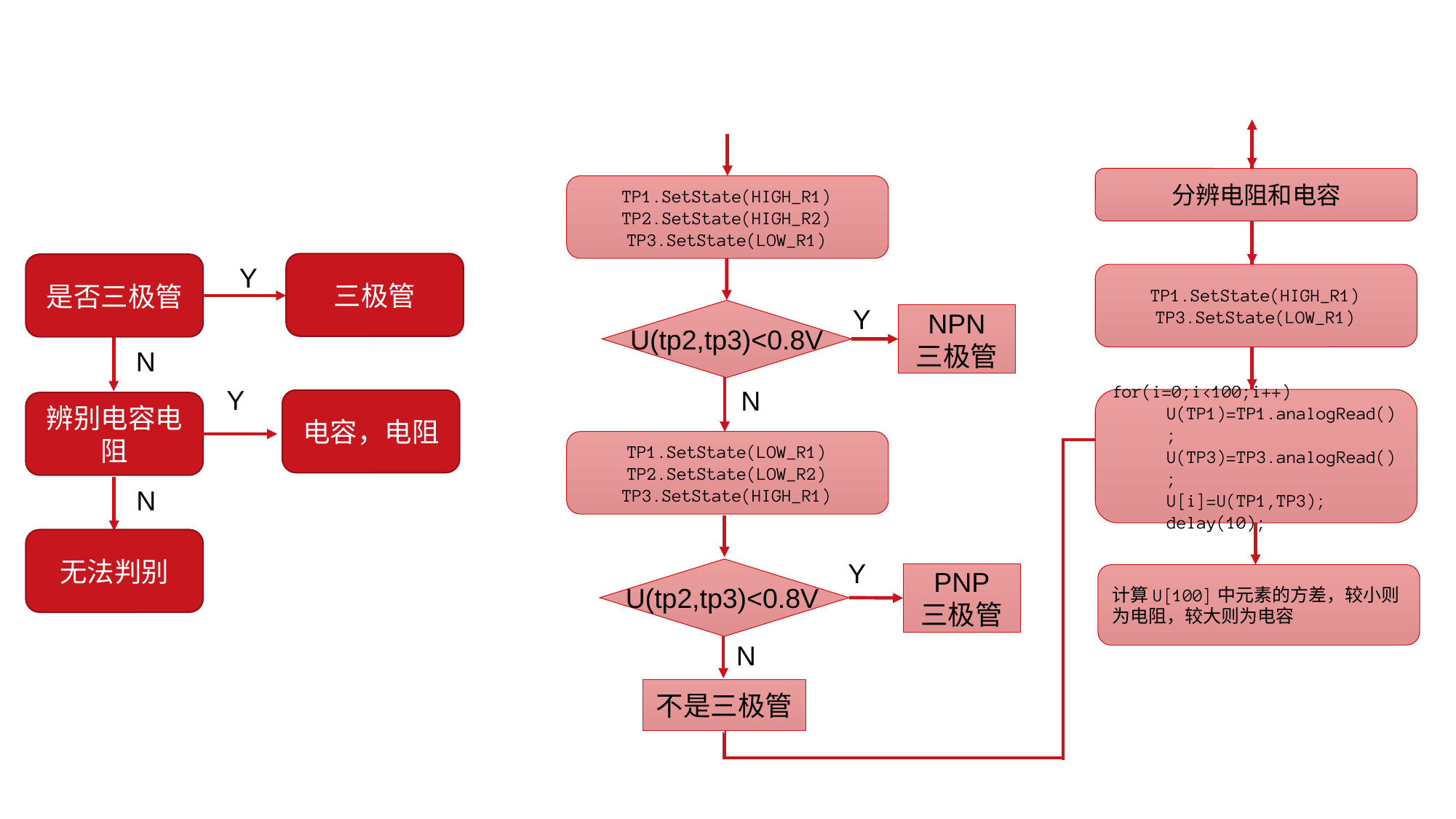

分辨电阻和电容
TP1.SetState(HIGH_R1) TP2.SetState(HIGH_R2) TP3.SetState(LOW_R1)
三极管
是否三极管
Y
TP1.SetState(HIGH_R1) TP3.SetState(LOW_R1)
U(tp2,tp3)<0.8V
Y

NPN
三极管
N
Y
N
for(i=0;i<100;i++)
U(TP1)=TP1.analogRead();
U(TP3)=TP3.analogRead();
U[i]=U(TP1,TP3);
delay(10);
电容，电阻
辨别电容电阻
TP1.SetState(LOW_R1) TP2.SetState(LOW_R2) TP3.SetState(HIGH_R1)
N
无法判别
U(tp2,tp3)<0.8V
Y

PNP
三极管
计算U[100]中元素的方差，较小则为电阻，较大则为电容
N
不是三极管